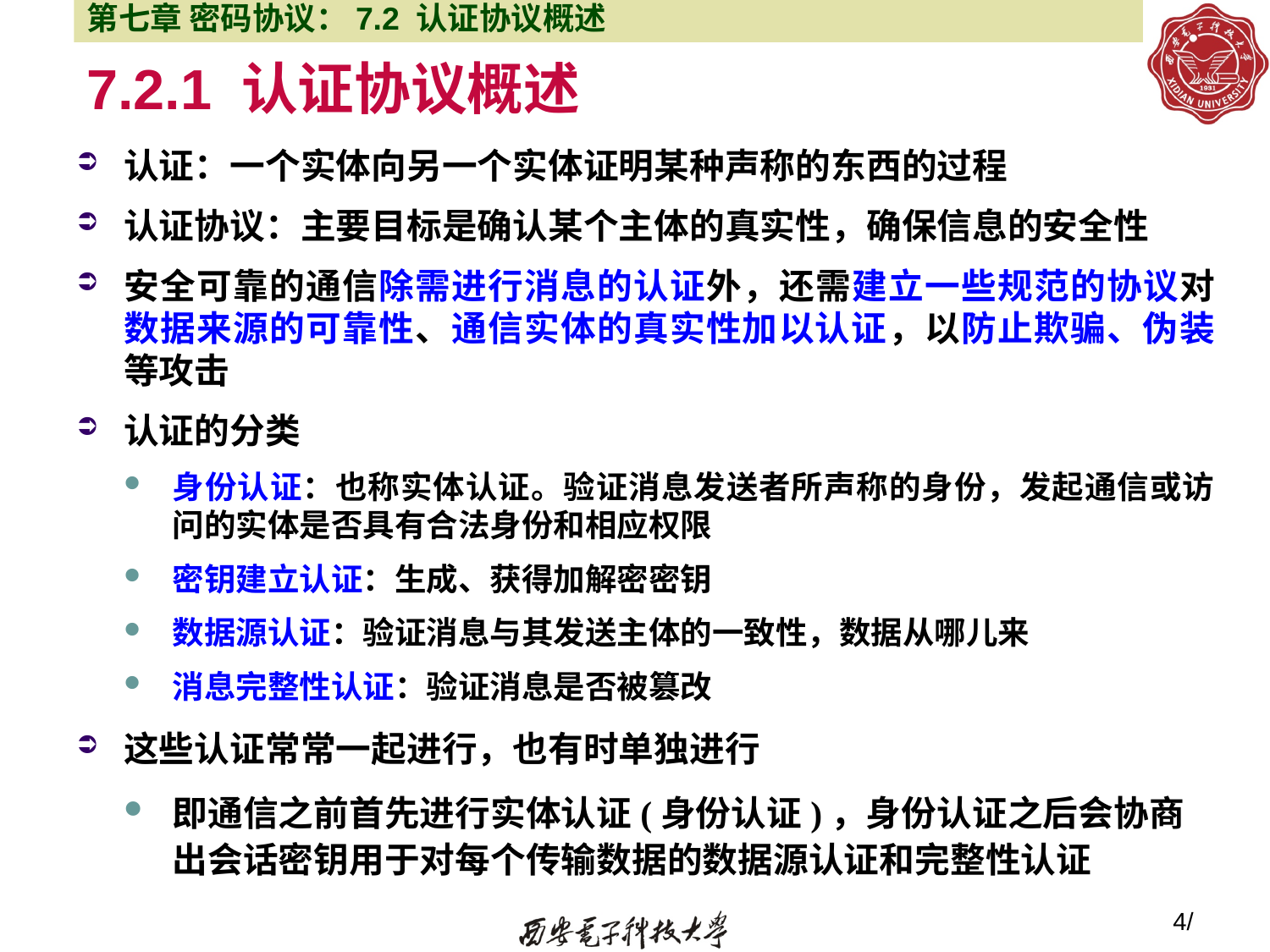

第七章 密码协议：7.2 认证协议概述
# 7.2.1 认证协议概述
认证：一个实体向另一个实体证明某种声称的东西的过程
认证协议：主要目标是确认某个主体的真实性，确保信息的安全性
安全可靠的通信除需进行消息的认证外，还需建立一些规范的协议对数据来源的可靠性、通信实体的真实性加以认证，以防止欺骗、伪装等攻击
认证的分类
身份认证：也称实体认证。验证消息发送者所声称的身份，发起通信或访问的实体是否具有合法身份和相应权限
密钥建立认证：生成、获得加解密密钥
数据源认证：验证消息与其发送主体的一致性，数据从哪儿来
消息完整性认证：验证消息是否被篡改
这些认证常常一起进行，也有时单独进行
即通信之前首先进行实体认证(身份认证)，身份认证之后会协商出会话密钥用于对每个传输数据的数据源认证和完整性认证
4/